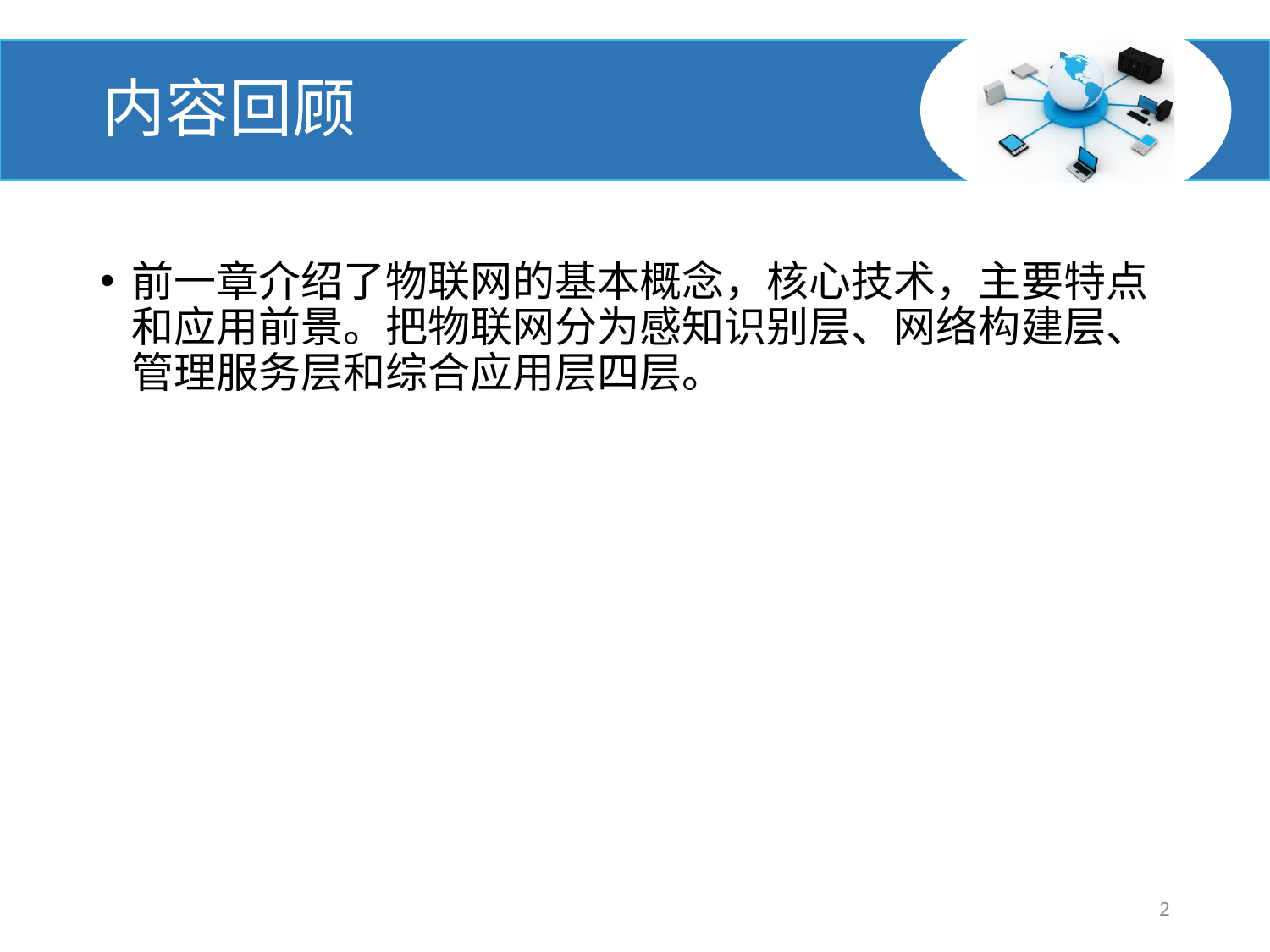

# 内容回顾
前一章介绍了物联网的基本概念，核心技术，主要特点和应用前景。把物联网分为感知识别层、网络构建层、管理服务层和综合应用层四层。

2